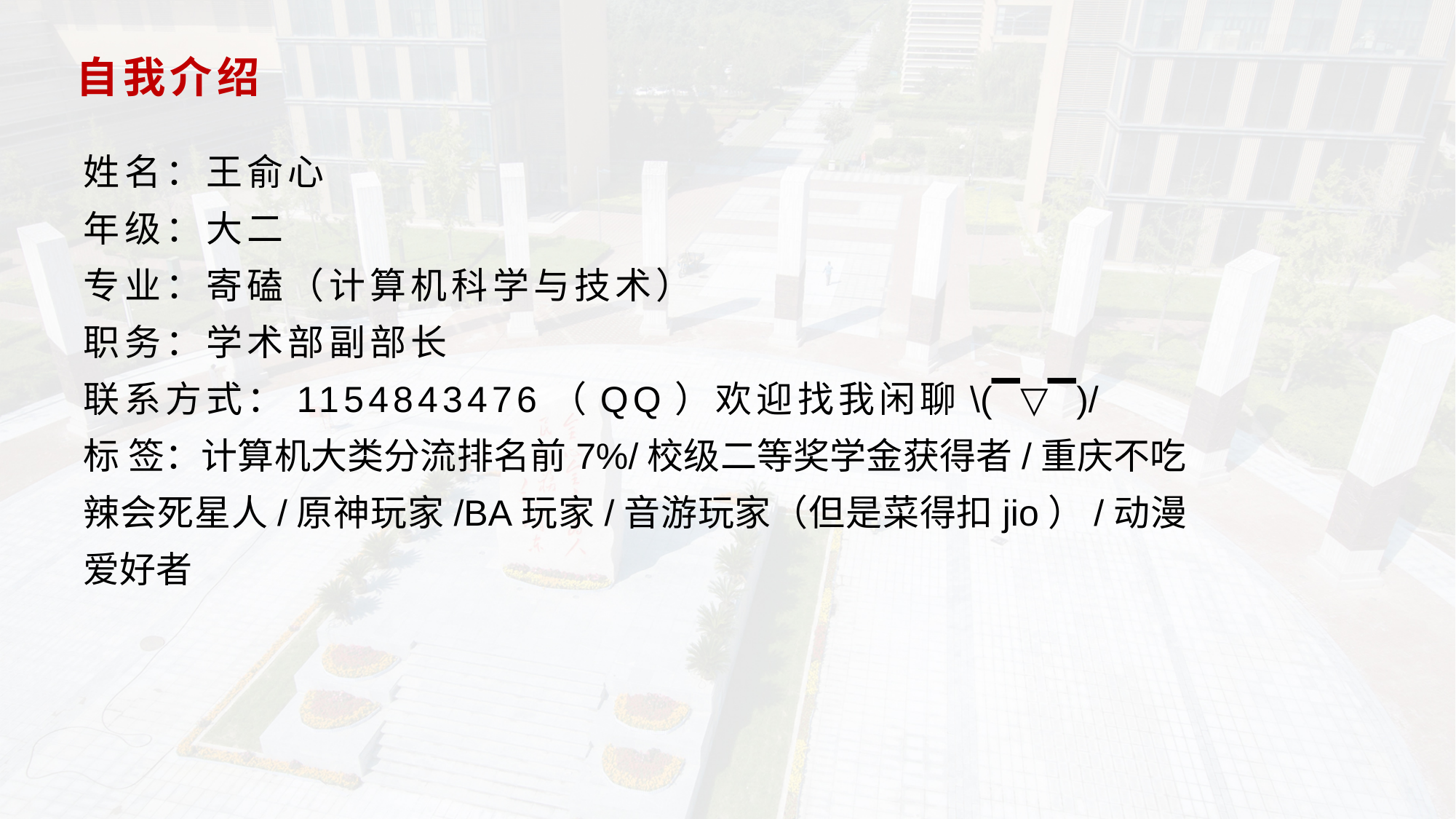

自我介绍
姓名：王俞心
年级：大二
专业：寄磕（计算机科学与技术）
职务：学术部副部长
联系方式：1154843476（QQ）欢迎找我闲聊\(▔▽▔)/
标 签：计算机大类分流排名前7%/校级二等奖学金获得者/重庆不吃辣会死星人/原神玩家/BA玩家/音游玩家（但是菜得扣jio）/动漫爱好者